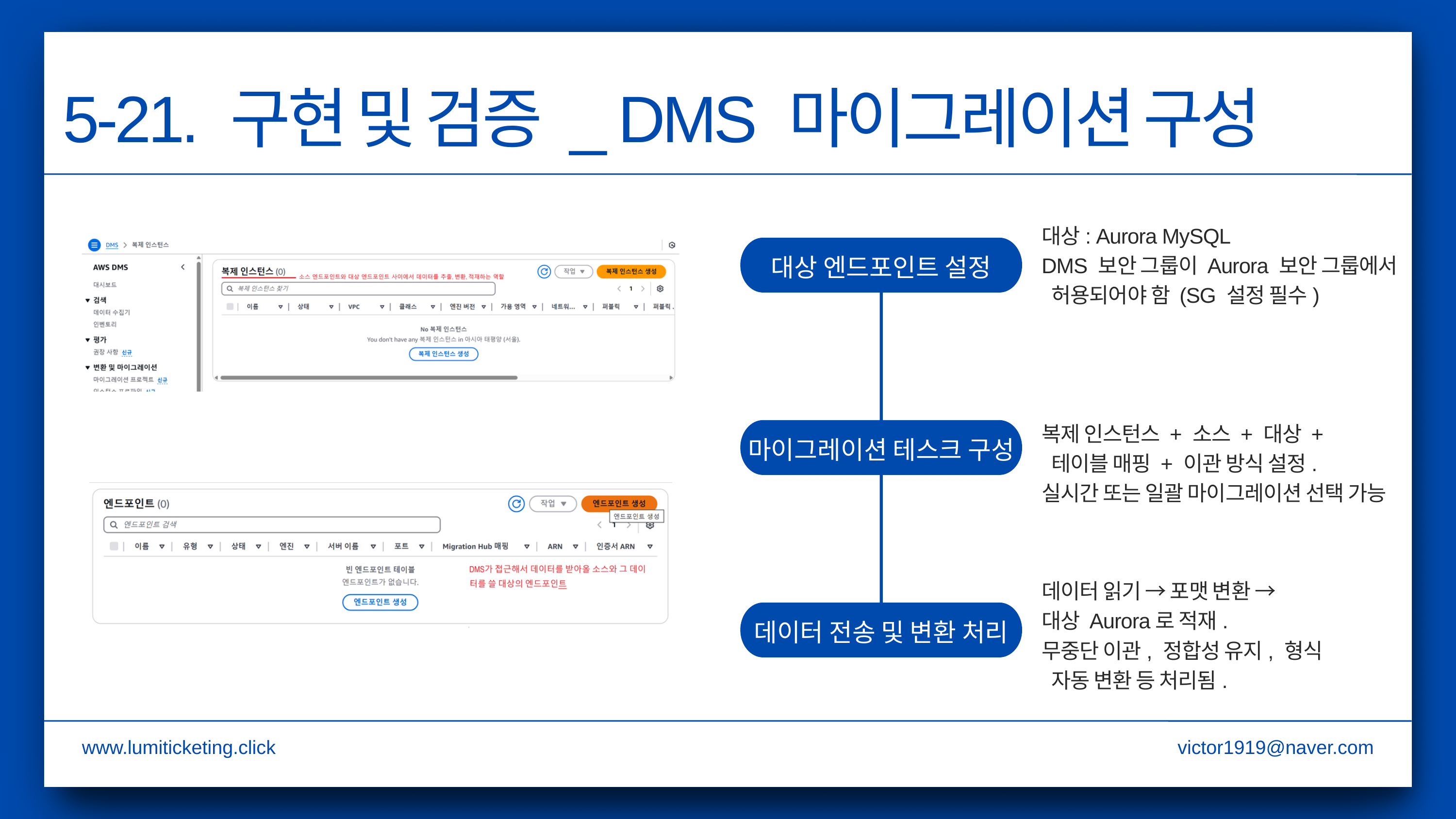

5-21. 구현 및 검증 _ DMS 마이그레이션 구성

대상: Aurora MySQL
DMS 보안 그룹이 Aurora 보안 그룹에서
 허용되어야 함 (SG 설정 필수)

대상 엔드포인트 설정

복제 인스턴스 + 소스 + 대상 +
 테이블 매핑 + 이관 방식 설정.
실시간 또는 일괄 마이그레이션 선택 가능

마이그레이션 테스크 구성

데이터 읽기 → 포맷 변환 →
대상 Aurora로 적재.
무중단 이관, 정합성 유지, 형식
 자동 변환 등 처리됨.

데이터 전송 및 변환 처리

www.lumiticketing.click
victor1919@naver.com